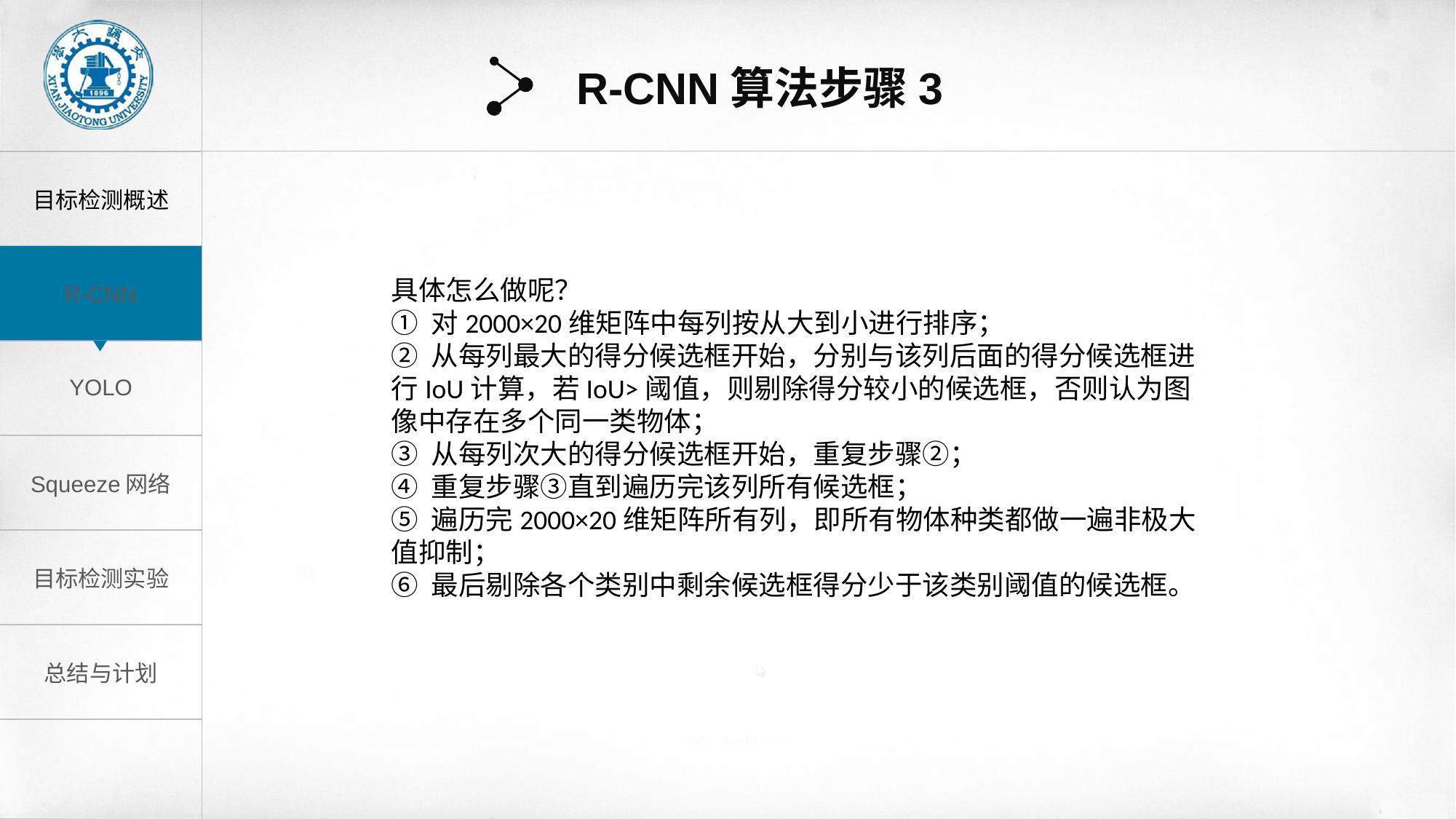

R-CNN算法步骤3
具体怎么做呢？
① 对2000×20维矩阵中每列按从大到小进行排序；
② 从每列最大的得分候选框开始，分别与该列后面的得分候选框进行IoU计算，若IoU>阈值，则剔除得分较小的候选框，否则认为图像中存在多个同一类物体；
③ 从每列次大的得分候选框开始，重复步骤②；
④ 重复步骤③直到遍历完该列所有候选框；
⑤ 遍历完2000×20维矩阵所有列，即所有物体种类都做一遍非极大值抑制；
⑥ 最后剔除各个类别中剩余候选框得分少于该类别阈值的候选框。